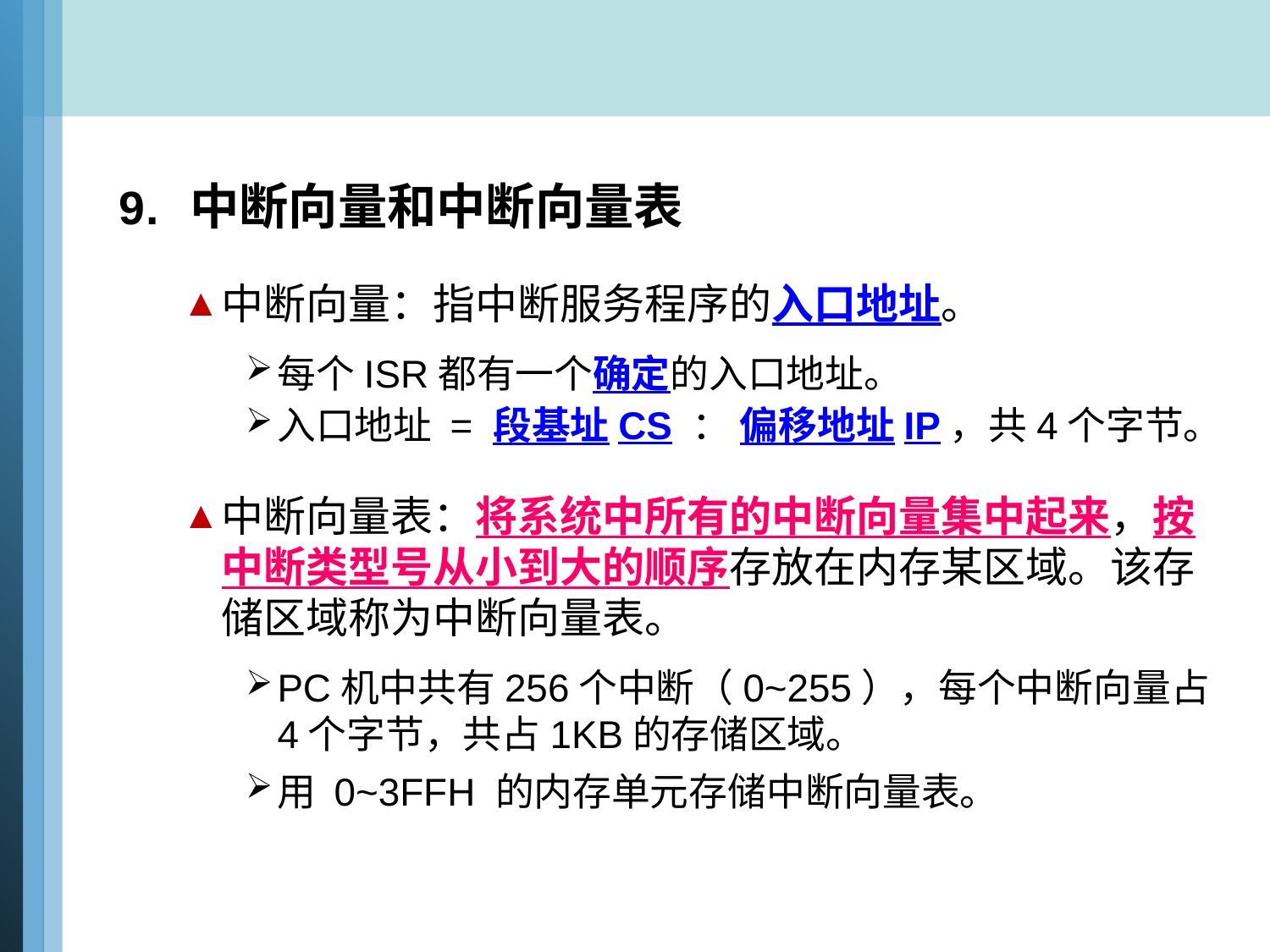

中断向量和中断向量表
中断向量：指中断服务程序的入口地址。
每个ISR都有一个确定的入口地址。
入口地址 = 段基址CS ： 偏移地址IP，共4个字节。
中断向量表：将系统中所有的中断向量集中起来，按中断类型号从小到大的顺序存放在内存某区域。该存储区域称为中断向量表。
PC机中共有256个中断（0~255），每个中断向量占4个字节，共占1KB的存储区域。
用 0~3FFH 的内存单元存储中断向量表。
69